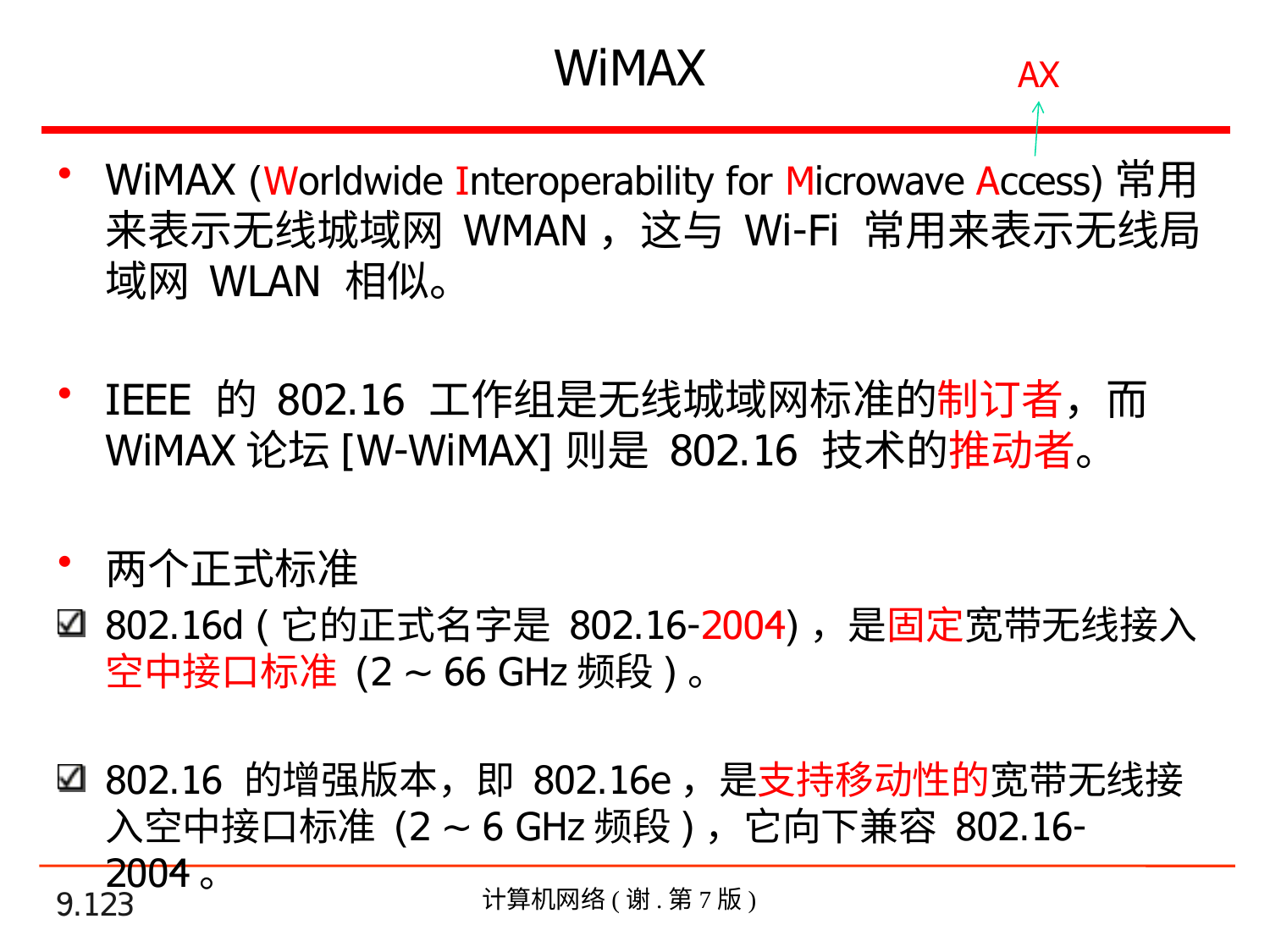

# WiMAX
AX
WiMAX (Worldwide Interoperability for Microwave Access)常用来表示无线城域网 WMAN，这与 Wi-Fi 常用来表示无线局域网 WLAN 相似。

IEEE 的 802.16 工作组是无线城域网标准的制订者，而 WiMAX论坛[W-WiMAX]则是 802.16 技术的推动者。

两个正式标准
802.16d (它的正式名字是 802.16-2004)，是固定宽带无线接入空中接口标准 (2 ~ 66 GHz频段)。

802.16 的增强版本，即 802.16e，是支持移动性的宽带无线接入空中接口标准 (2 ~ 6 GHz频段)，它向下兼容 802.16-2004。